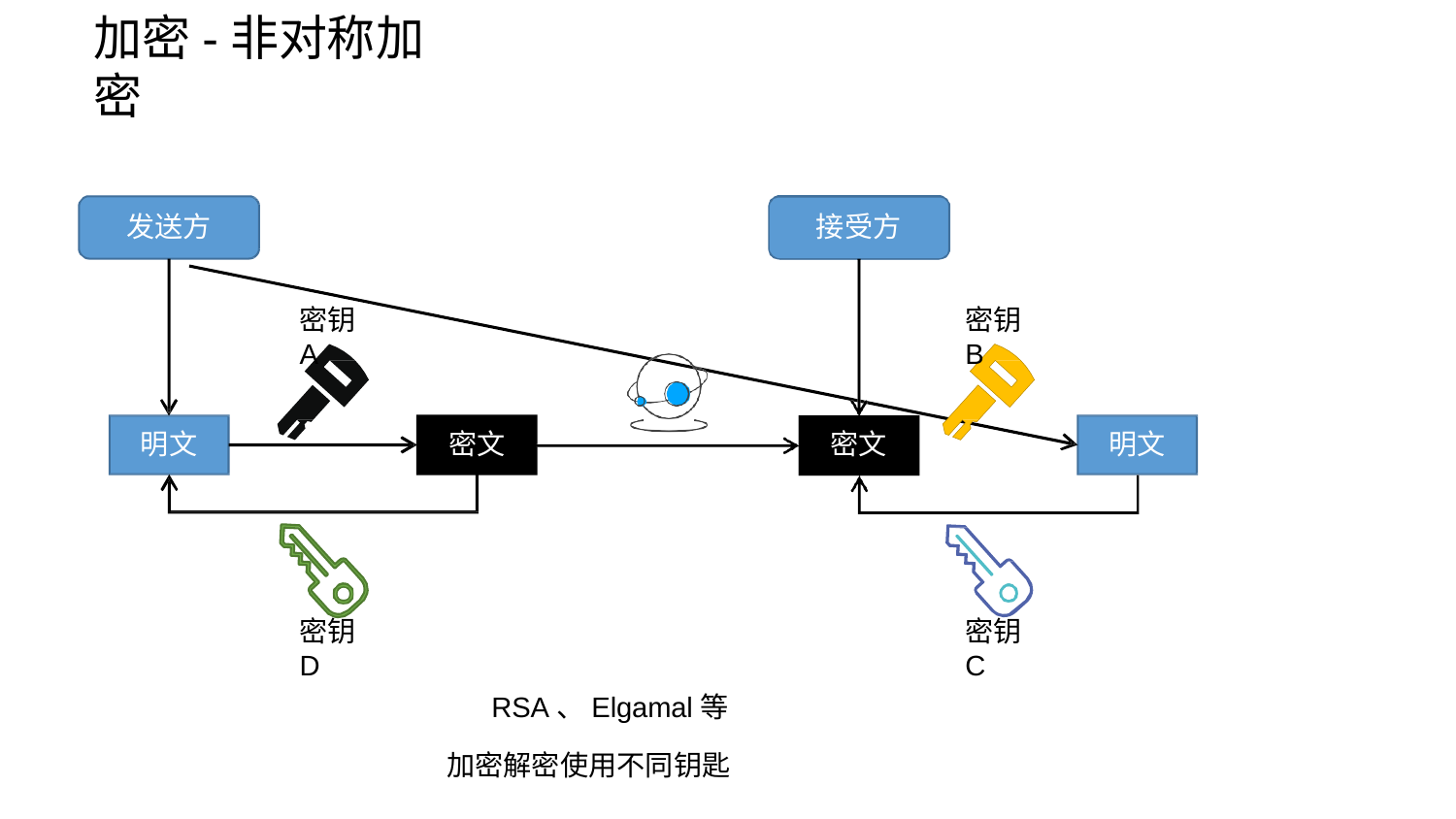

# 加密-非对称加密

发送方
接受方

密钥A
密钥B

明文
密文
密文
明文

密钥D
密钥C
RSA、Elgamal等
加密解密使用不同钥匙